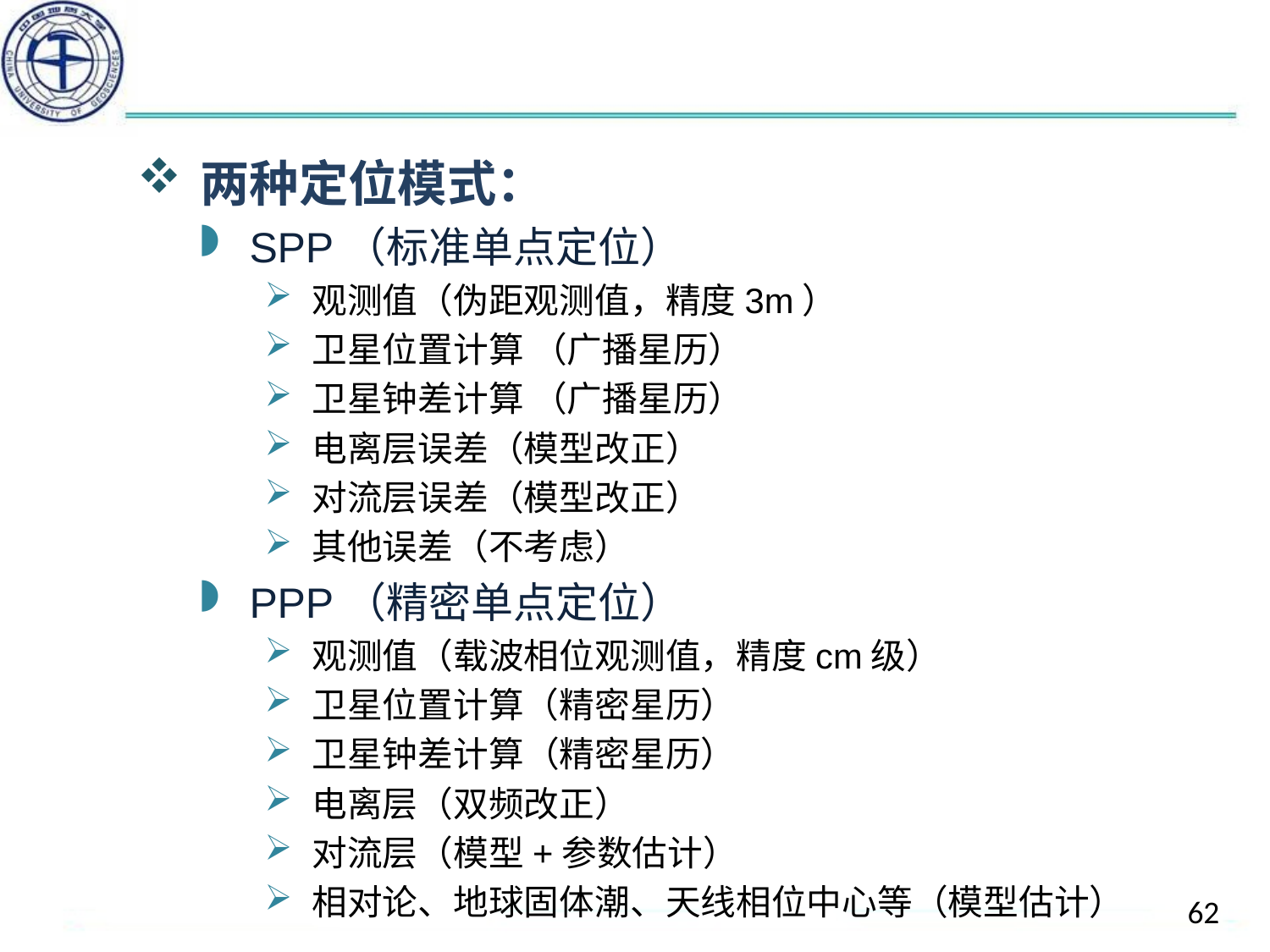

#
两种定位模式：
SPP（标准单点定位）
观测值（伪距观测值，精度3m）
卫星位置计算 （广播星历）
卫星钟差计算 （广播星历）
电离层误差（模型改正）
对流层误差（模型改正）
其他误差（不考虑）
PPP（精密单点定位）
观测值（载波相位观测值，精度cm级）
卫星位置计算（精密星历）
卫星钟差计算（精密星历）
电离层（双频改正）
对流层（模型+参数估计）
相对论、地球固体潮、天线相位中心等（模型估计）